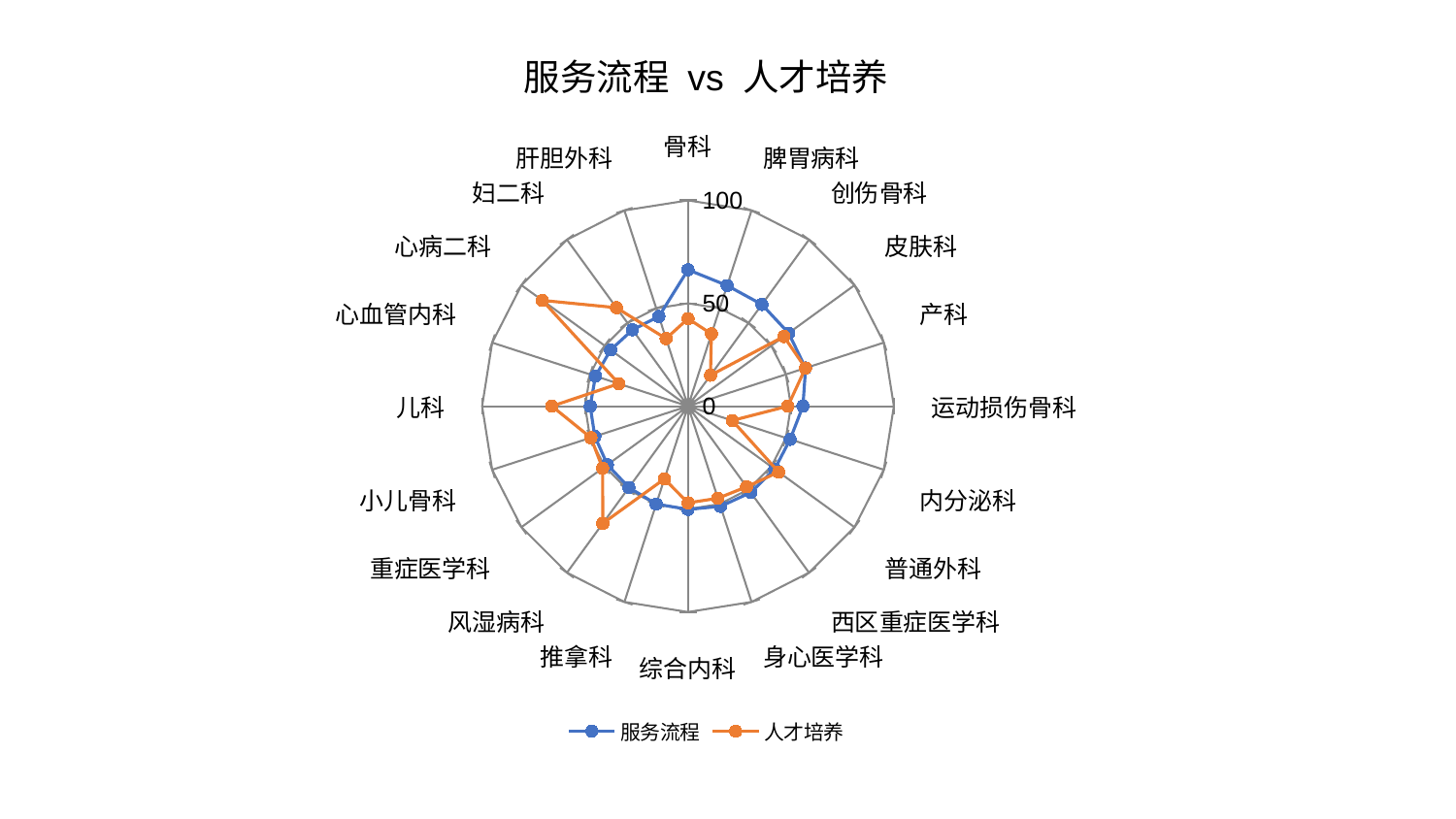

### Chart: 服务流程 vs 人才培养

| Category | 服务流程 | 人才培养 |
|---|---|---|
| 骨科 | 66.30180159562033 | 42.53917793244825 |
| 脾胃病科 | 61.64487113396172 | 36.93388678775011 |
| 创伤骨科 | 61.09606897801859 | 18.580640891644084 |
| 皮肤科 | 60.43302702521205 | 57.5991079760247 |
| 产科 | 60.06738861522809 | 60.0083405699957 |
| 运动损伤骨科 | 55.844911649068706 | 48.50158256105306 |
| 内分泌科 | 52.17384403949003 | 22.605394129813448 |
| 普通外科 | 52.05507773738131 | 54.46021378416243 |
| 西区重症医学科 | 51.85271448214968 | 48.43121736176611 |
| 身心医学科 | 51.19211322916492 | 47.04826157009936 |
| 综合内科 | 50.166652396087606 | 46.97086789628725 |
| 推拿科 | 50.01686283788367 | 37.187357713140344 |
| 风湿病科 | 48.84880119912903 | 70.39502053697642 |
| 重症医学科 | 48.40234934466946 | 51.269541582860946 |
| 小儿骨科 | 47.585479304727315 | 49.591748566405975 |
| 儿科 | 47.49701080315143 | 66.09541534761401 |
| 心血管内科 | 47.2544057336297 | 35.318103126707086 |
| 心病二科 | 46.48539897843852 | 87.47034847419407 |
| 妇二科 | 45.8877167007347 | 59.16870197985654 |
| 肝胆外科 | 45.82779008324602 | 34.52890105054353 |
66